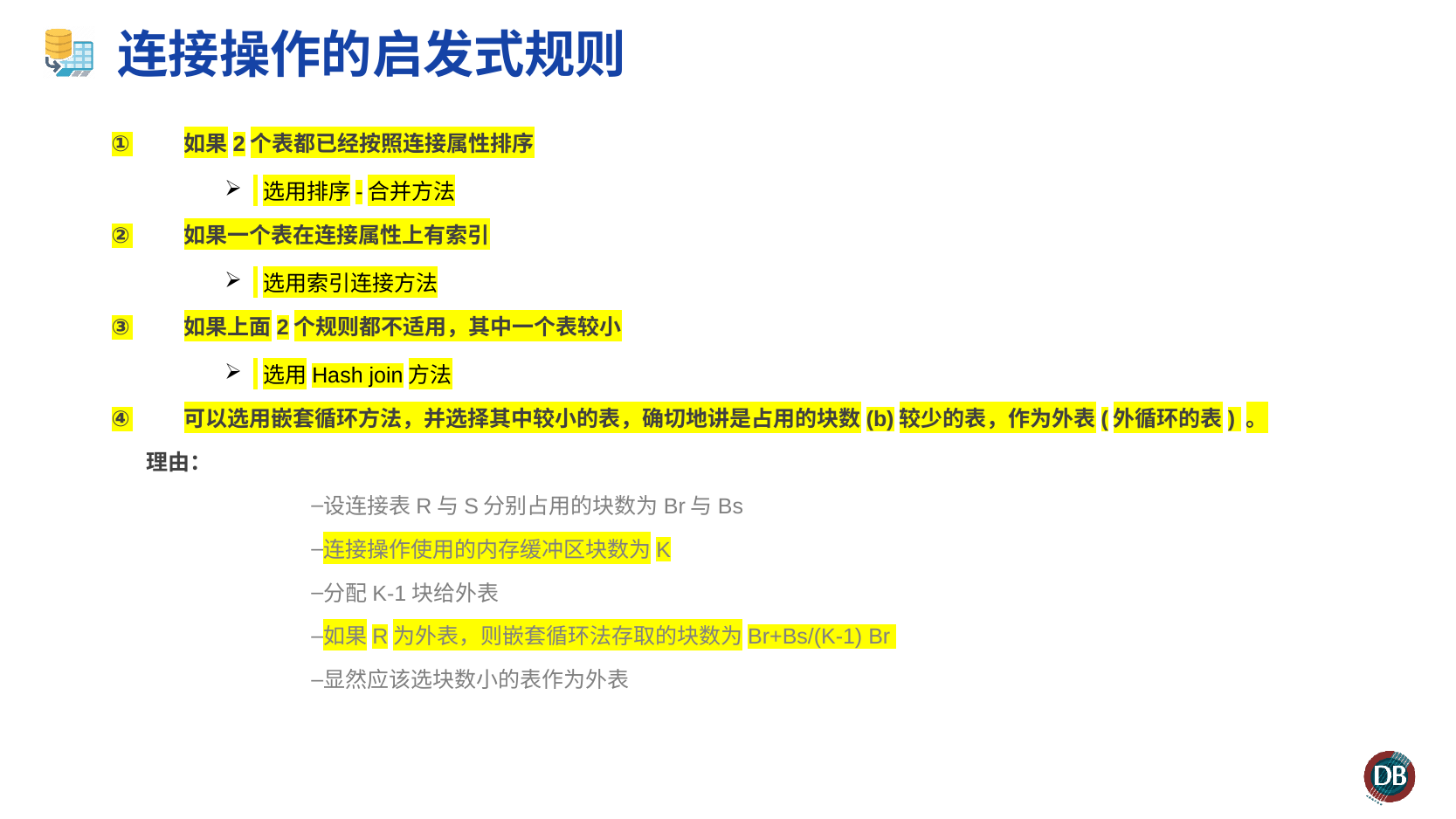

# 连接操作的启发式规则
如果2个表都已经按照连接属性排序
 选用排序-合并方法
如果一个表在连接属性上有索引
 选用索引连接方法
如果上面2个规则都不适用，其中一个表较小
 选用Hash join方法
可以选用嵌套循环方法，并选择其中较小的表，确切地讲是占用的块数(b)较少的表，作为外表(外循环的表) 。
      理由：
设连接表R与S分别占用的块数为Br与Bs
连接操作使用的内存缓冲区块数为K
分配K-1块给外表
如果R为外表，则嵌套循环法存取的块数为Br+Bs/(K-1) Br
显然应该选块数小的表作为外表